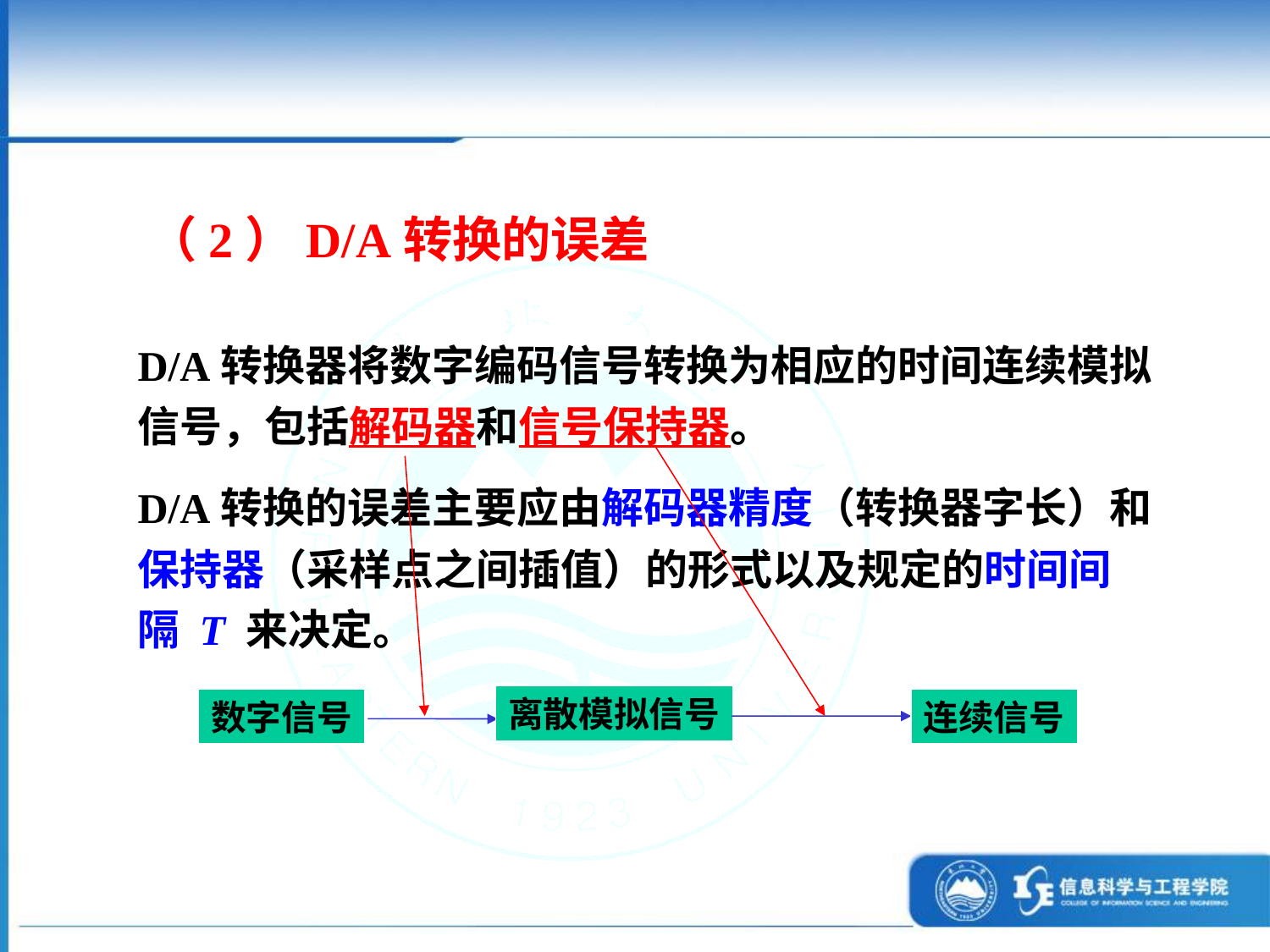

（2）D/A转换的误差
D/A转换器将数字编码信号转换为相应的时间连续模拟信号，包括解码器和信号保持器。
D/A转换的误差主要应由解码器精度（转换器字长）和保持器（采样点之间插值）的形式以及规定的时间间隔 T 来决定。

离散模拟信号
数字信号
连续信号